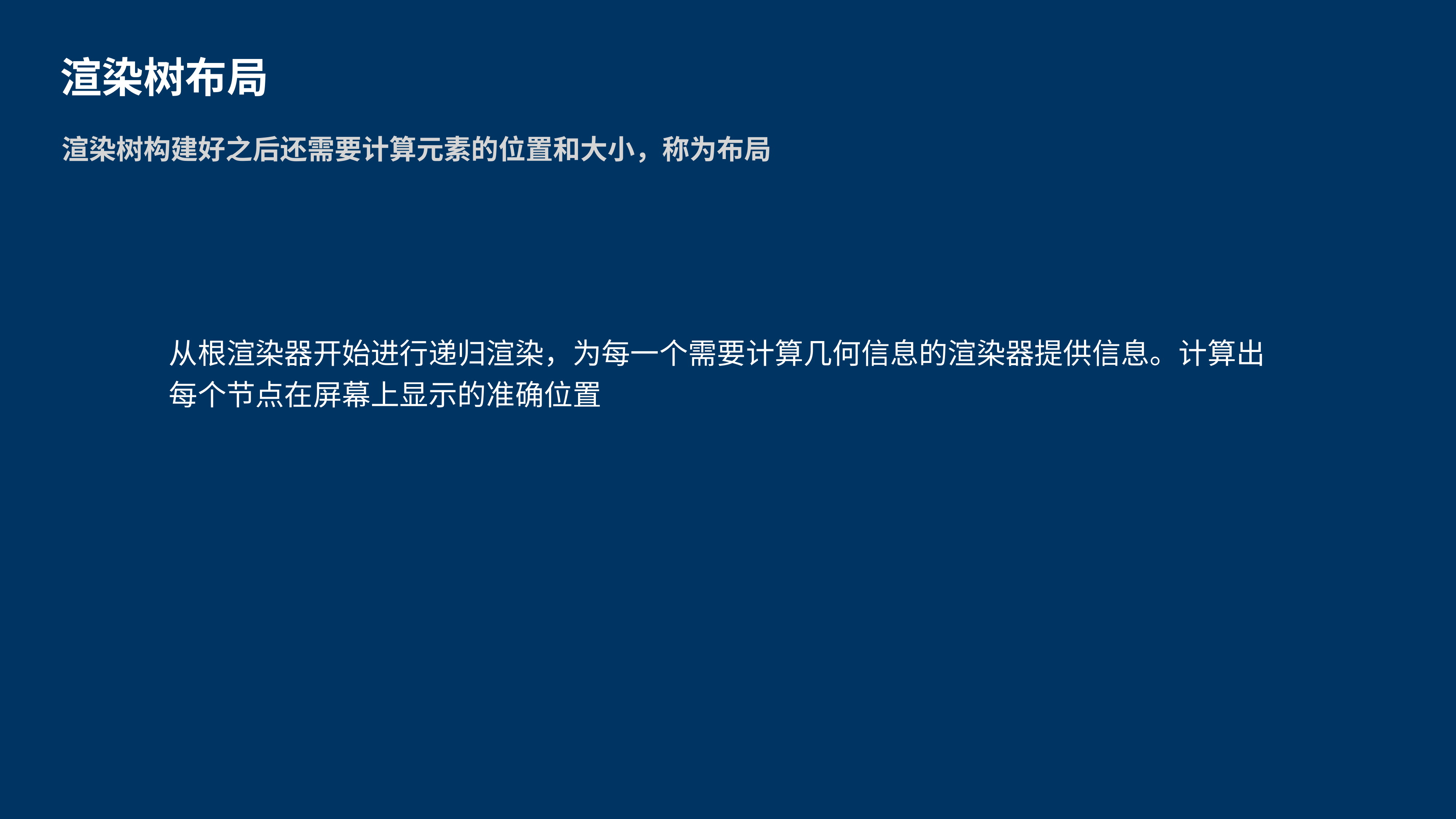

渲染树布局
渲染树构建好之后还需要计算元素的位置和大小，称为布局
从根渲染器开始进行递归渲染，为每一个需要计算几何信息的渲染器提供信息。计算出每个节点在屏幕上显示的准确位置